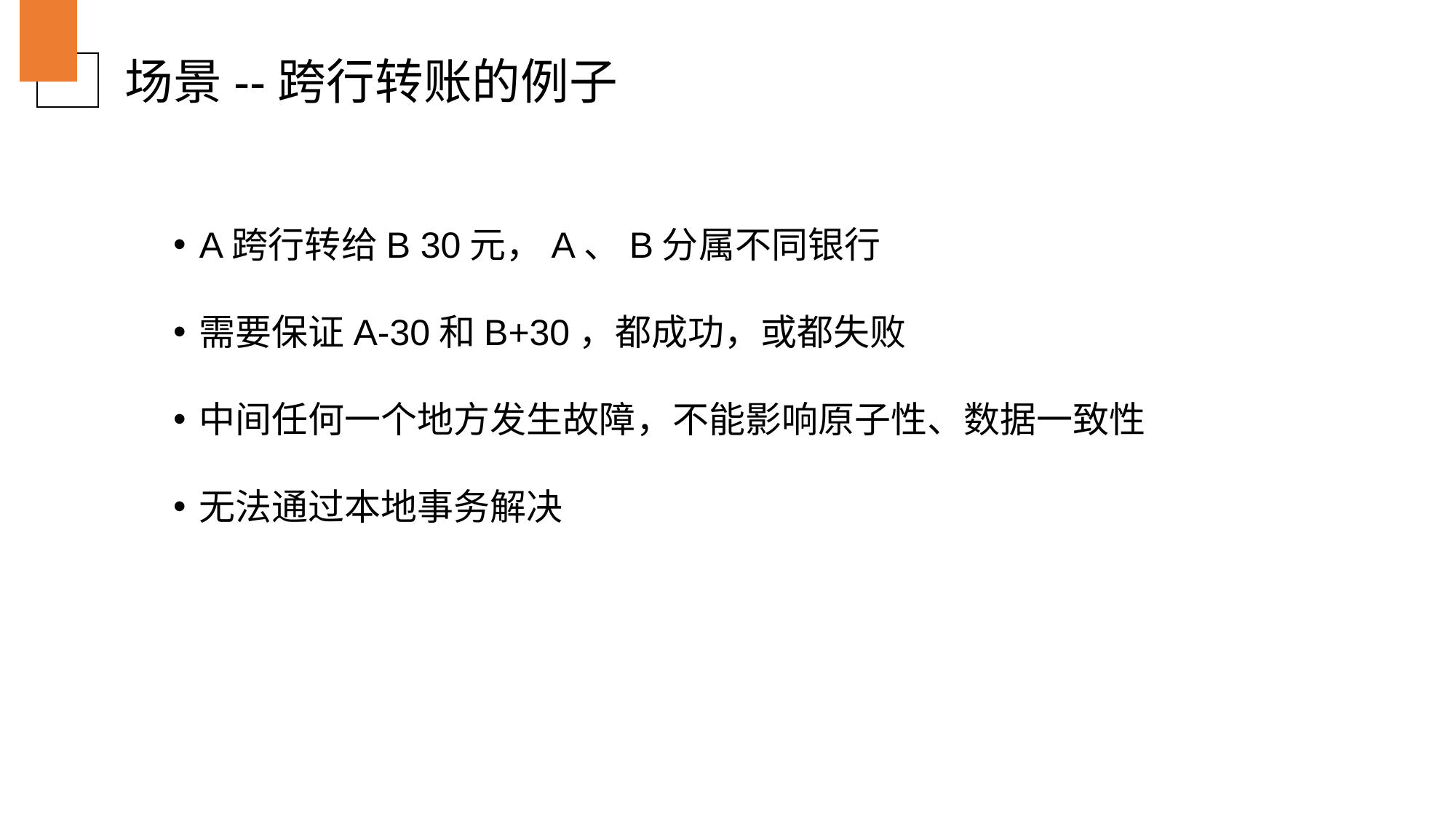

场景--跨行转账的例子

A跨行转给B 30元，A、B分属不同银行
需要保证A-30和B+30，都成功，或都失败
中间任何一个地方发生故障，不能影响原子性、数据一致性
无法通过本地事务解决